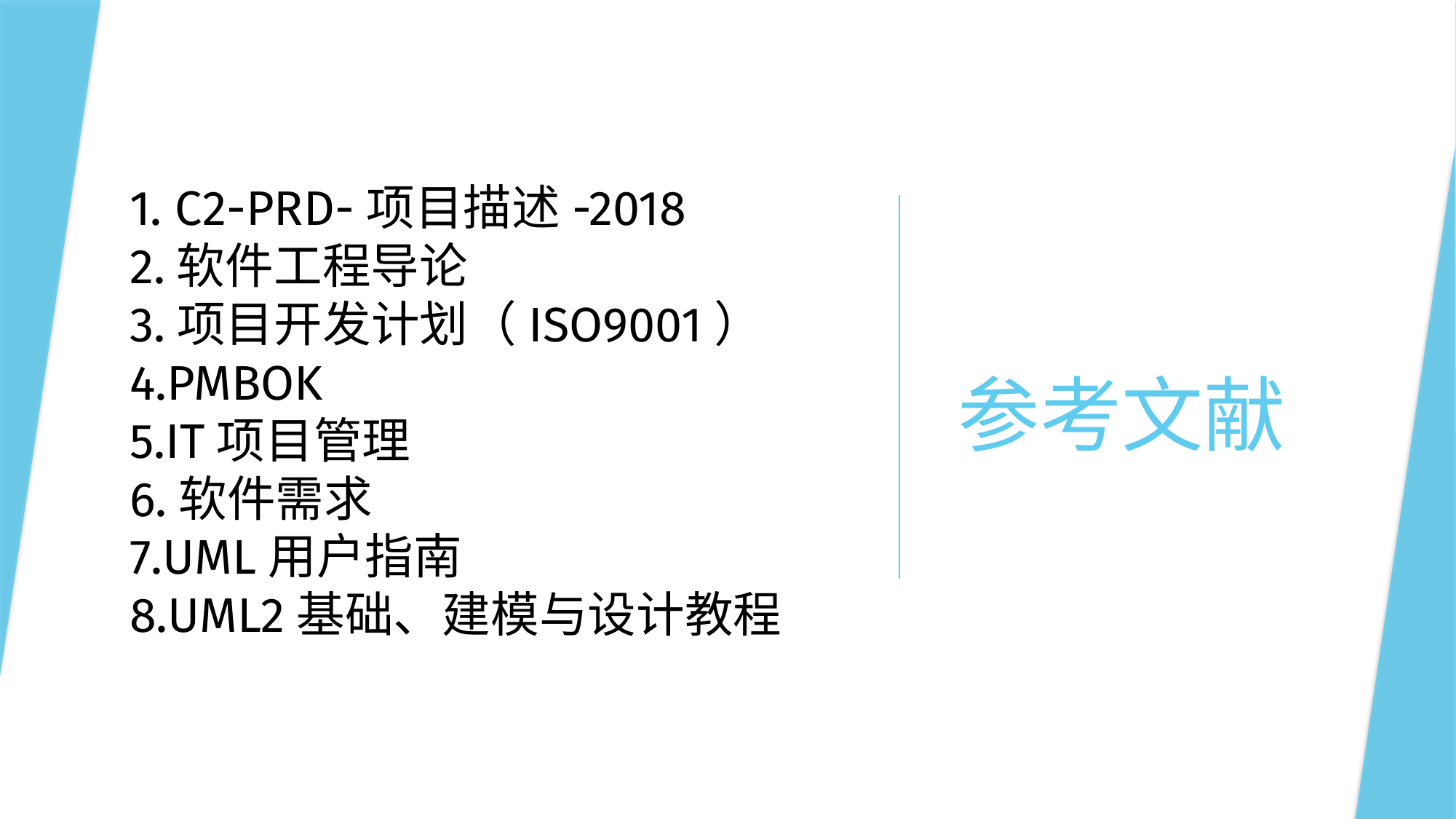

# 参考文献

1. C2-PRD-项目描述-2018
2.软件工程导论
3.项目开发计划（ISO9001）
4.PMBOK
5.IT项目管理
6.软件需求
7.UML用户指南
8.UML2基础、建模与设计教程